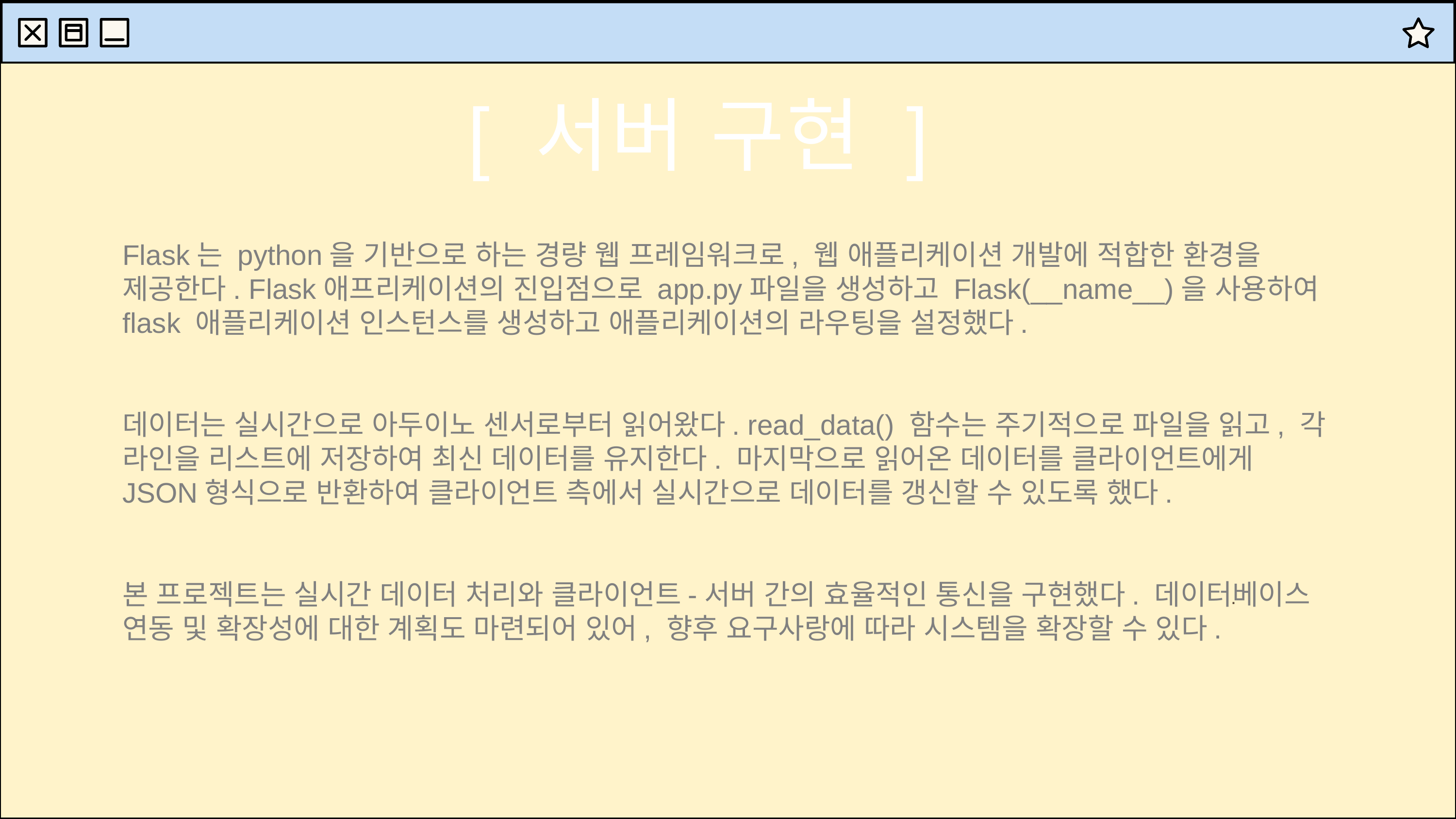

[ 서버 구현 ]
Flask는 python을 기반으로 하는 경량 웹 프레임워크로, 웹 애플리케이션 개발에 적합한 환경을 제공한다. Flask애프리케이션의 진입점으로 app.py파일을 생성하고 Flask(__name__)을 사용하여 flask 애플리케이션 인스턴스를 생성하고 애플리케이션의 라우팅을 설정했다.

데이터는 실시간으로 아두이노 센서로부터 읽어왔다. read_data() 함수는 주기적으로 파일을 읽고, 각 라인을 리스트에 저장하여 최신 데이터를 유지한다. 마지막으로 읽어온 데이터를 클라이언트에게 JSON형식으로 반환하여 클라이언트 측에서 실시간으로 데이터를 갱신할 수 있도록 했다.

본 프로젝트는 실시간 데이터 처리와 클라이언트-서버 간의 효율적인 통신을 구현했다. 데이터베이스 연동 및 확장성에 대한 계획도 마련되어 있어, 향후 요구사랑에 따라 시스템을 확장할 수 있다.
.